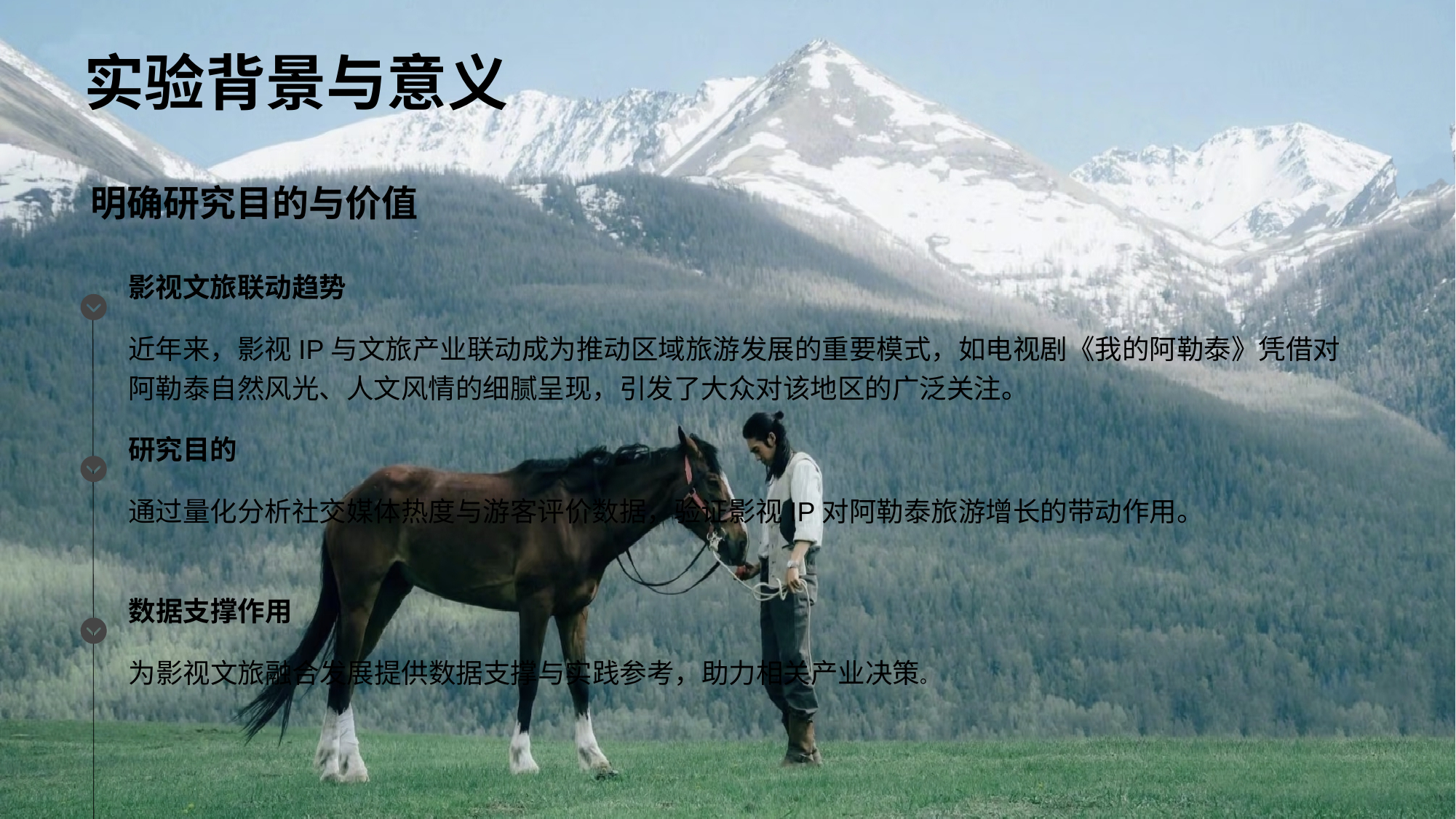

# 实验背景与意义
明确研究目的与价值
影视文旅联动趋势

近年来，影视IP与文旅产业联动成为推动区域旅游发展的重要模式，如电视剧《我的阿勒泰》凭借对阿勒泰自然风光、人文风情的细腻呈现，引发了大众对该地区的广泛关注。

研究目的

通过量化分析社交媒体热度与游客评价数据，验证影视IP对阿勒泰旅游增长的带动作用。
数据支撑作用

为影视文旅融合发展提供数据支撑与实践参考，助力相关产业决策。